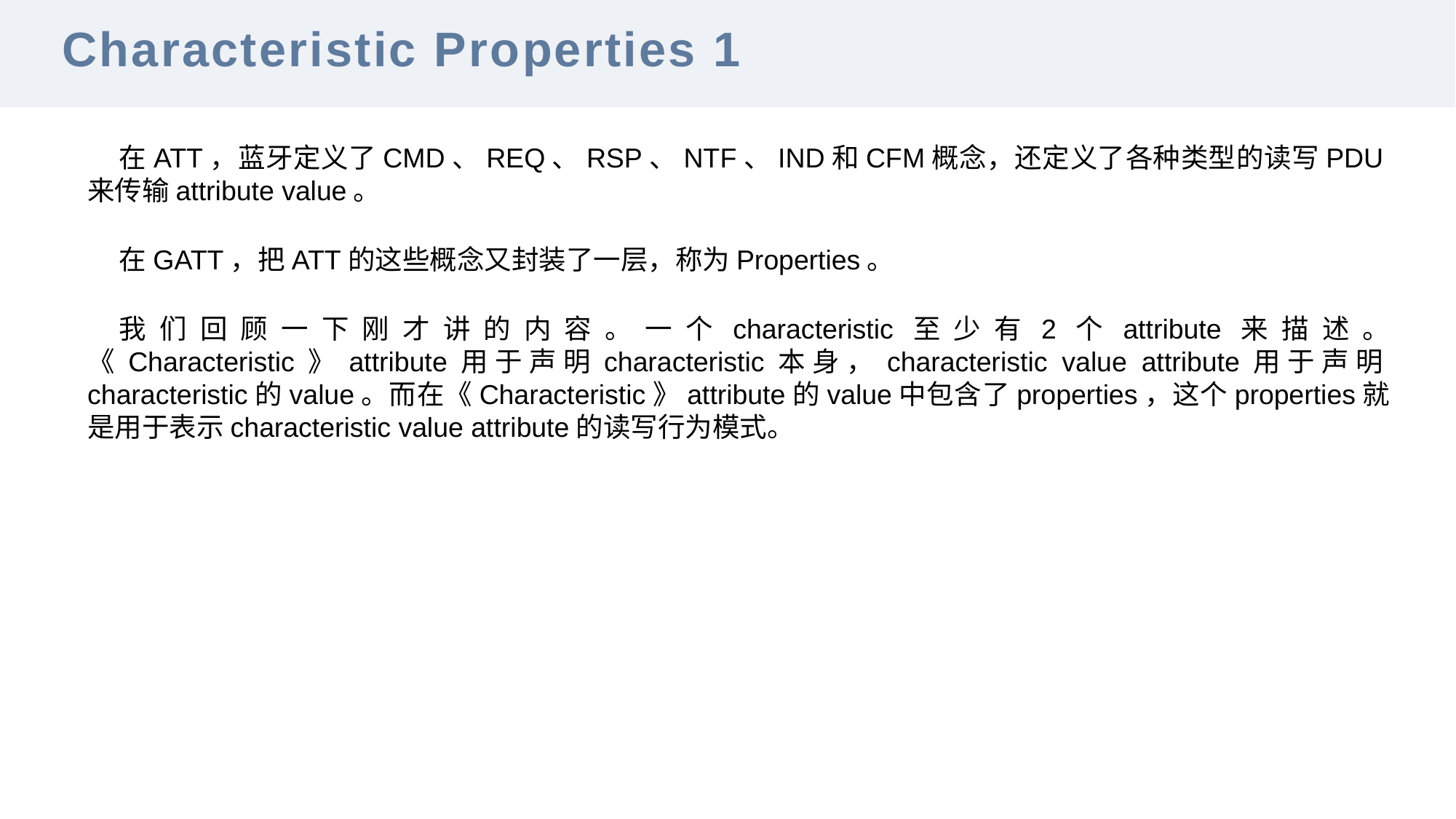

Characteristic Properties 1
在ATT，蓝牙定义了CMD、REQ、RSP、NTF、IND和CFM概念，还定义了各种类型的读写PDU来传输attribute value。
在GATT，把ATT的这些概念又封装了一层，称为Properties。
我们回顾一下刚才讲的内容。一个characteristic至少有2个attribute来描述。《Characteristic》attribute用于声明characteristic本身，characteristic value attribute用于声明characteristic的value。而在《Characteristic》attribute的value中包含了properties，这个properties就是用于表示characteristic value attribute的读写行为模式。